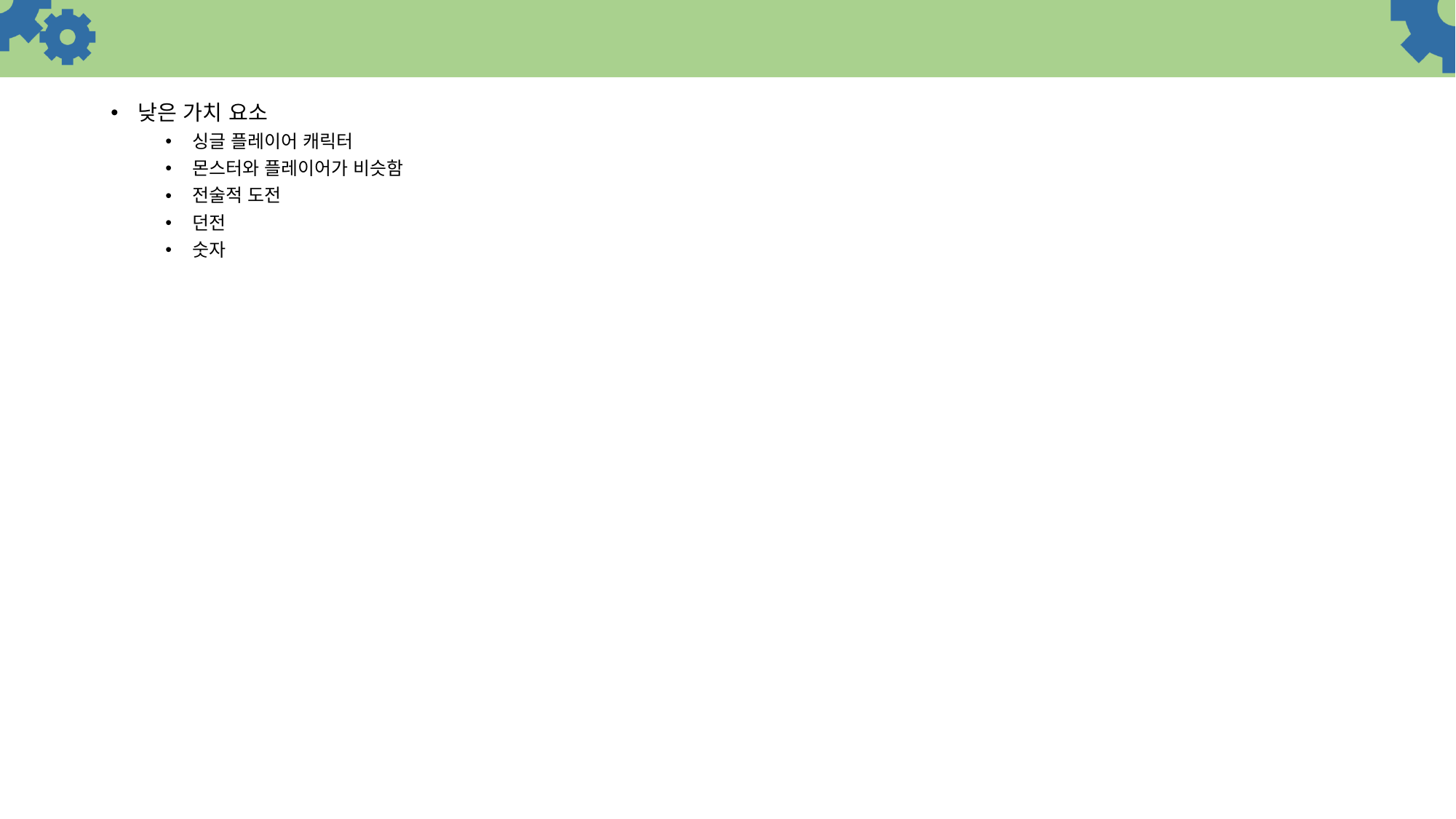

낮은 가치 요소
싱글 플레이어 캐릭터
몬스터와 플레이어가 비슷함
전술적 도전
던전
숫자